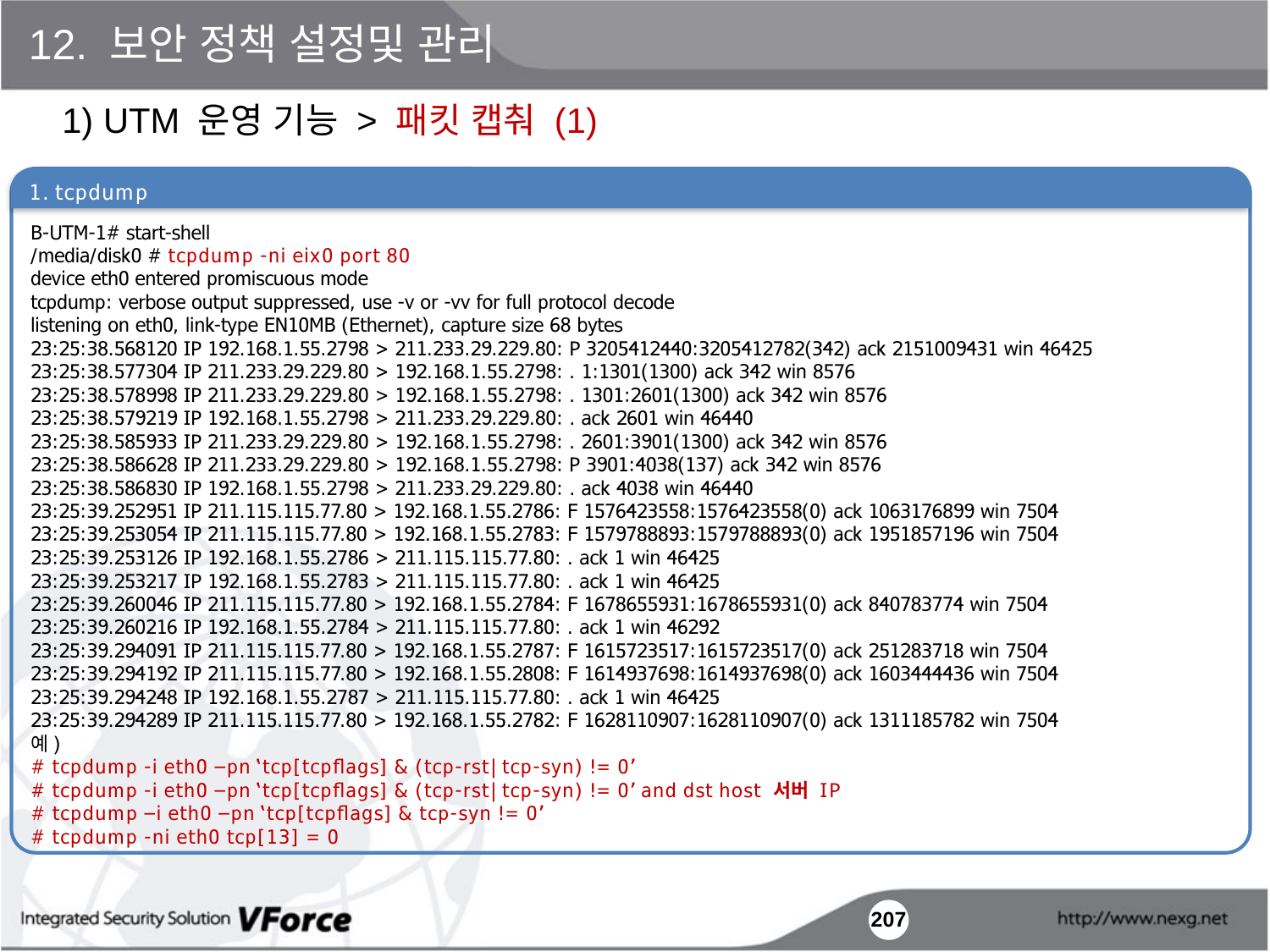

12. 보안 정책 설정및 관리
1) UTM 운영 기능 > 패킷 캡춰 (1)
1. tcpdump

B-UTM-1# start-shell
/media/disk0 # tcpdump -ni eix0 port 80
device eth0 entered promiscuous mode
tcpdump: verbose output suppressed, use -v or -vv for full protocol decode
listening on eth0, link-type EN10MB (Ethernet), capture size 68 bytes
23:25:38.568120 IP 192.168.1.55.2798 > 211.233.29.229.80: P 3205412440:3205412782(342) ack 2151009431 win 46425
23:25:38.577304 IP 211.233.29.229.80 > 192.168.1.55.2798: . 1:1301(1300) ack 342 win 8576
23:25:38.578998 IP 211.233.29.229.80 > 192.168.1.55.2798: . 1301:2601(1300) ack 342 win 8576
23:25:38.579219 IP 192.168.1.55.2798 > 211.233.29.229.80: . ack 2601 win 46440
23:25:38.585933 IP 211.233.29.229.80 > 192.168.1.55.2798: . 2601:3901(1300) ack 342 win 8576
23:25:38.586628 IP 211.233.29.229.80 > 192.168.1.55.2798: P 3901:4038(137) ack 342 win 8576
23:25:38.586830 IP 192.168.1.55.2798 > 211.233.29.229.80: . ack 4038 win 46440
23:25:39.252951 IP 211.115.115.77.80 > 192.168.1.55.2786: F 1576423558:1576423558(0) ack 1063176899 win 7504
23:25:39.253054 IP 211.115.115.77.80 > 192.168.1.55.2783: F 1579788893:1579788893(0) ack 1951857196 win 7504
23:25:39.253126 IP 192.168.1.55.2786 > 211.115.115.77.80: . ack 1 win 46425
23:25:39.253217 IP 192.168.1.55.2783 > 211.115.115.77.80: . ack 1 win 46425
23:25:39.260046 IP 211.115.115.77.80 > 192.168.1.55.2784: F 1678655931:1678655931(0) ack 840783774 win 7504
23:25:39.260216 IP 192.168.1.55.2784 > 211.115.115.77.80: . ack 1 win 46292
23:25:39.294091 IP 211.115.115.77.80 > 192.168.1.55.2787: F 1615723517:1615723517(0) ack 251283718 win 7504
23:25:39.294192 IP 211.115.115.77.80 > 192.168.1.55.2808: F 1614937698:1614937698(0) ack 1603444436 win 7504
23:25:39.294248 IP 192.168.1.55.2787 > 211.115.115.77.80: . ack 1 win 46425
23:25:39.294289 IP 211.115.115.77.80 > 192.168.1.55.2782: F 1628110907:1628110907(0) ack 1311185782 win 7504
예)
# tcpdump -i eth0 –pn ‘tcp[tcpflags] & (tcp-rst|tcp-syn) != 0’
# tcpdump -i eth0 –pn ‘tcp[tcpflags] & (tcp-rst|tcp-syn) != 0’ and dst host 서버 IP
# tcpdump –i eth0 –pn ‘tcp[tcpflags] & tcp-syn != 0’
# tcpdump -ni eth0 tcp[13] = 0